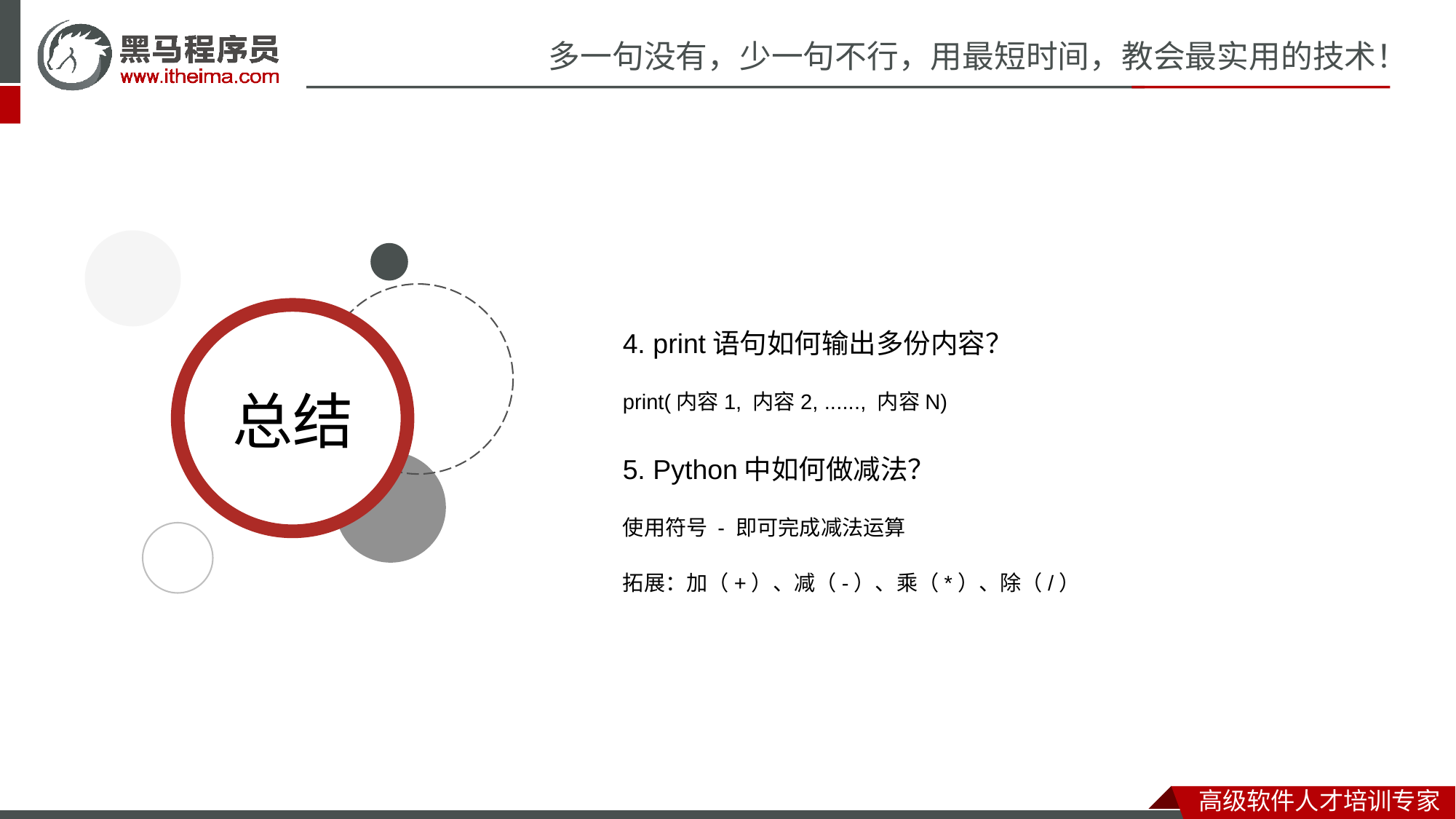

4. print语句如何输出多份内容？
print(内容1, 内容2, ......, 内容N)
5. Python中如何做减法？
使用符号 - 即可完成减法运算
拓展：加（+）、减（-）、乘（*）、除（/）